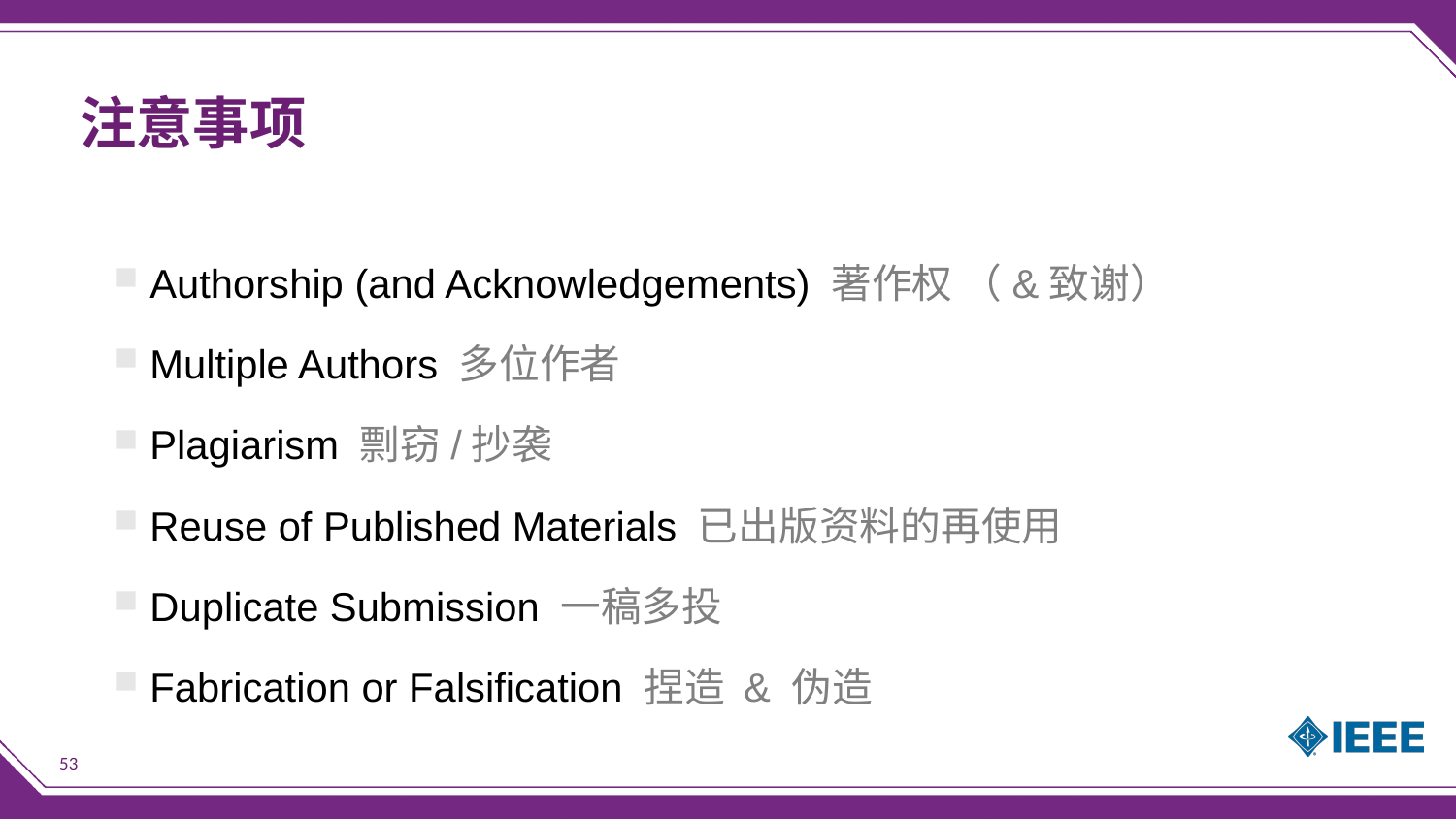

注意事项
 Authorship (and Acknowledgements) 著作权 （&致谢）
 Multiple Authors 多位作者
 Plagiarism 剽窃/抄袭
 Reuse of Published Materials 已出版资料的再使用
 Duplicate Submission 一稿多投
 Fabrication or Falsification 捏造 & 伪造
53